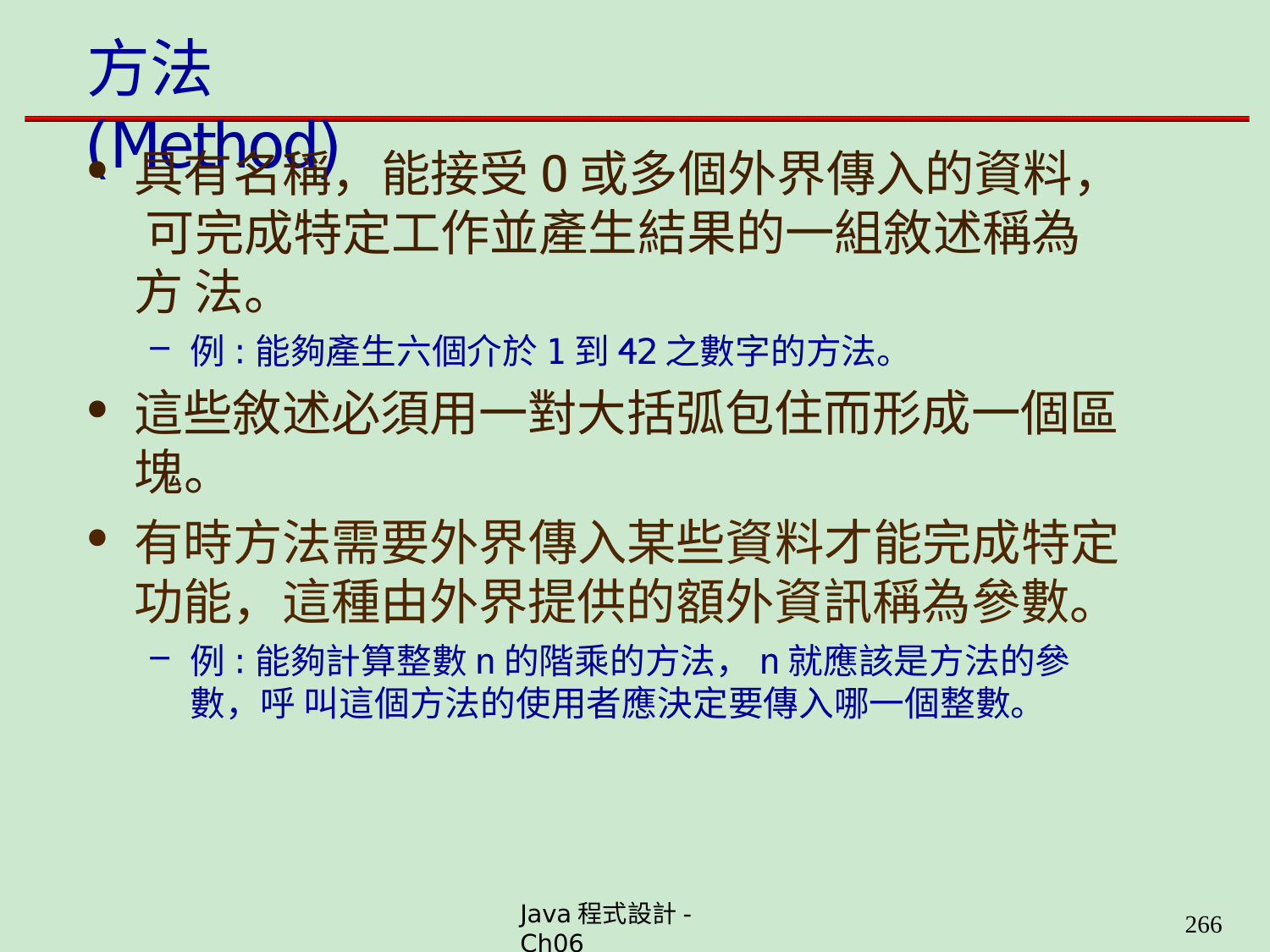

# 方法(Method)
具有名稱，能接受0或多個外界傳入的資料，  可完成特定工作並產生結果的一組敘述稱為方 法。
例:能夠產生六個介於1到42之數字的方法。
這些敘述必須用一對大括弧包住而形成一個區 塊。
有時方法需要外界傳入某些資料才能完成特定 功能，這種由外界提供的額外資訊稱為參數。
例:能夠計算整數n的階乘的方法，n就應該是方法的參數，呼 叫這個方法的使用者應決定要傳入哪一個整數。
Java程式設計-Ch06
266